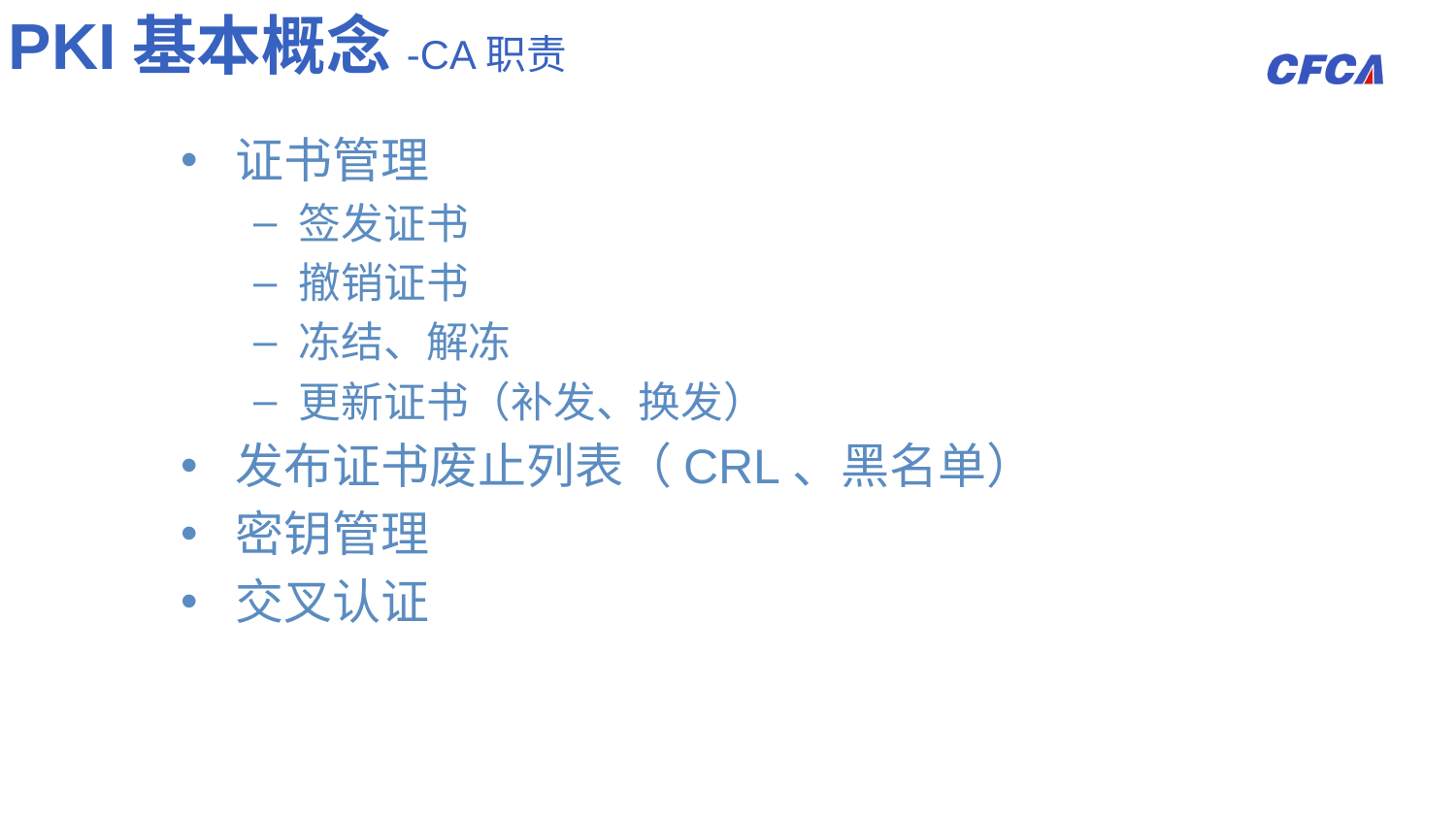

PKI基本概念-CA职责
证书管理
签发证书
撤销证书
冻结、解冻
更新证书（补发、换发）
发布证书废止列表（CRL、黑名单）
密钥管理
交叉认证